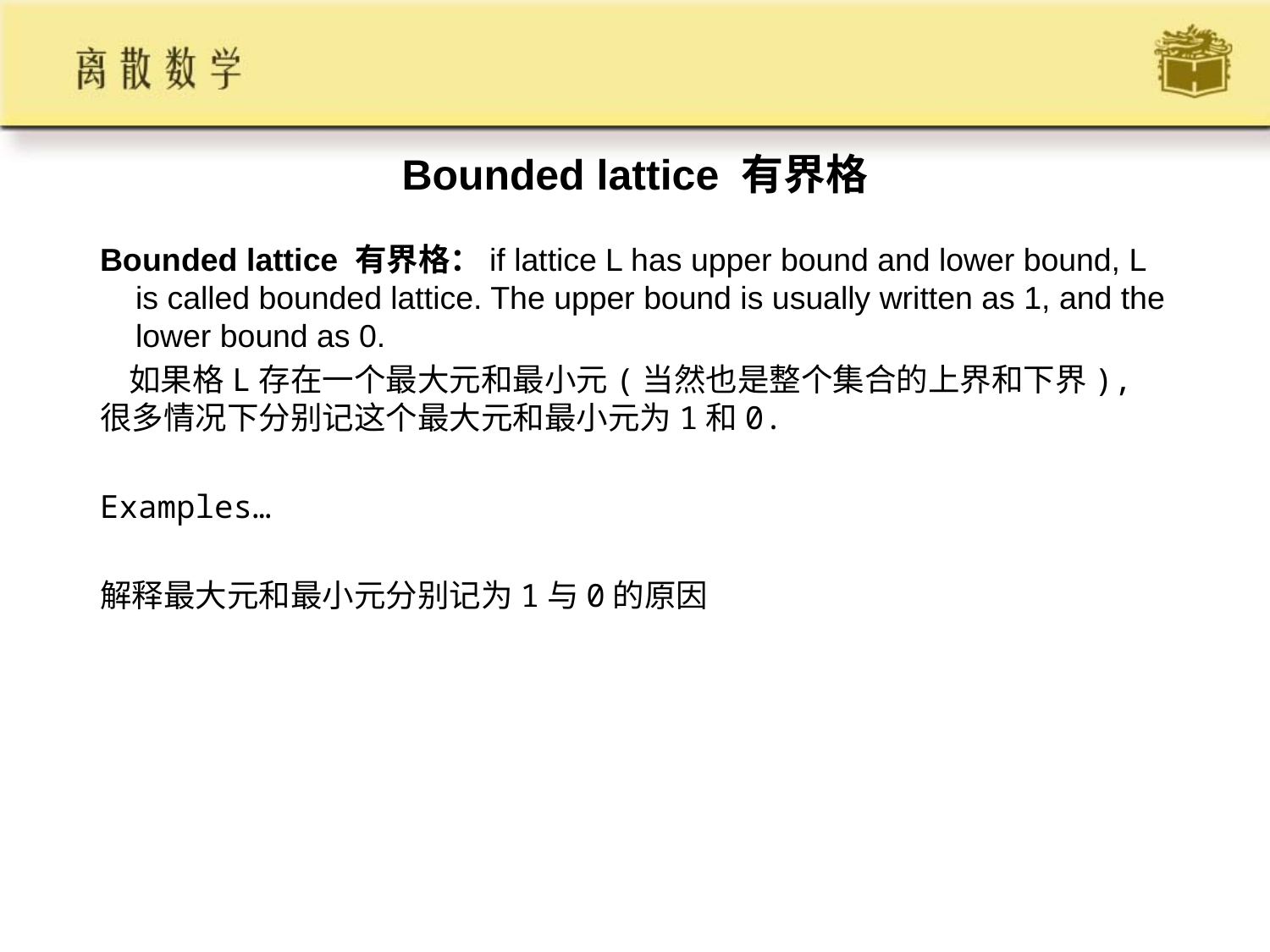

# Bounded lattice 有界格
Bounded lattice 有界格：if lattice L has upper bound and lower bound, L is called bounded lattice. The upper bound is usually written as 1, and the lower bound as 0.
   如果格L存在一个最大元和最小元(当然也是整个集合的上界和下界), 很多情况下分别记这个最大元和最小元为1和0.

Examples…

解释最大元和最小元分别记为1与0的原因